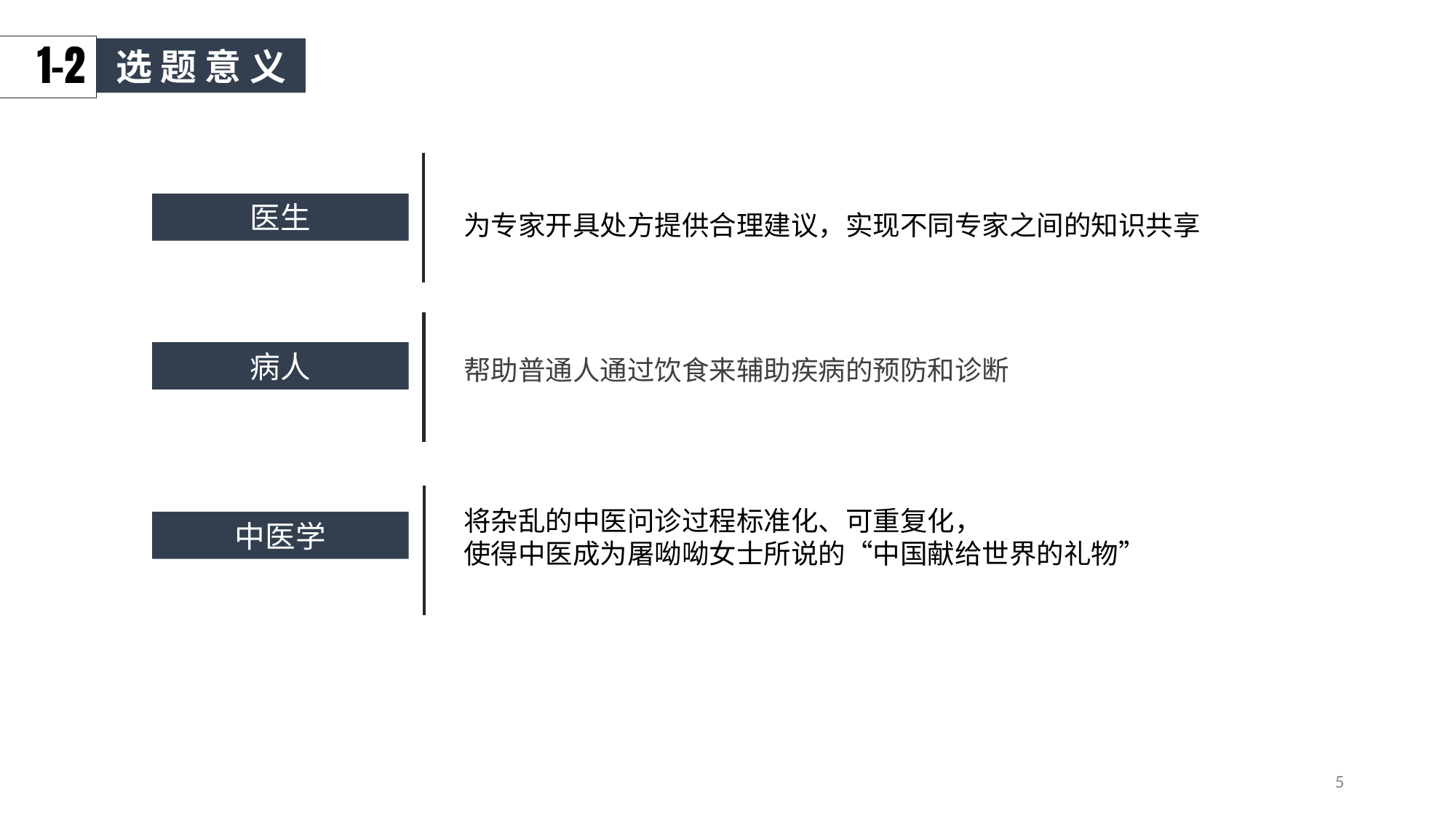

1-2
选 题 意 义
医生
为专家开具处方提供合理建议，实现不同专家之间的知识共享
病人
帮助普通人通过饮食来辅助疾病的预防和诊断
将杂乱的中医问诊过程标准化、可重复化，
使得中医成为屠呦呦女士所说的“中国献给世界的礼物”
中医学
5